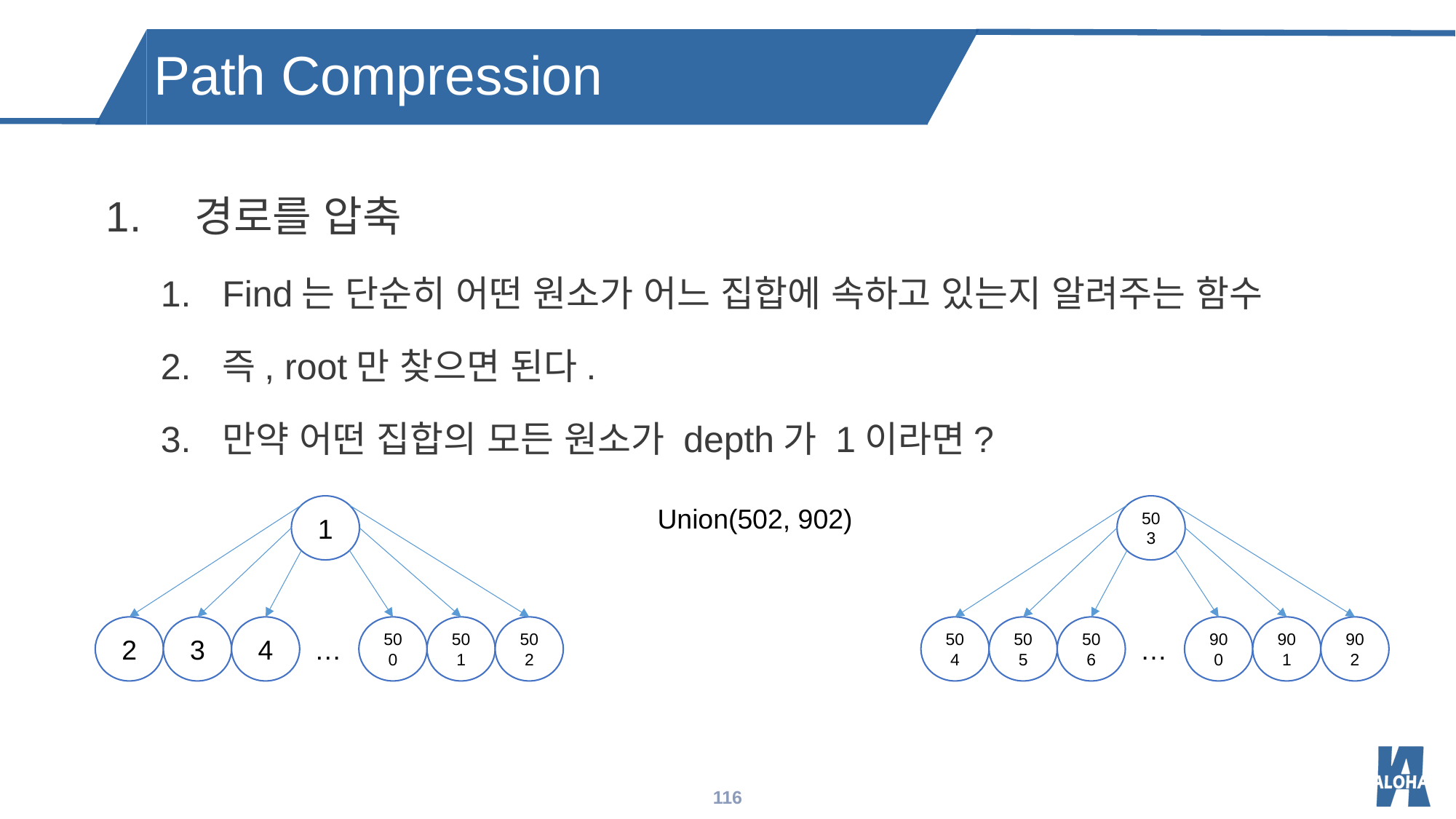

Path Compression
경로를 압축
Find는 단순히 어떤 원소가 어느 집합에 속하고 있는지 알려주는 함수
즉, root만 찾으면 된다.
만약 어떤 집합의 모든 원소가 depth가 1이라면?
1
503
2
3
4
500
501
502
504
505
506
900
901
902
…
…
Union(502, 902)
116